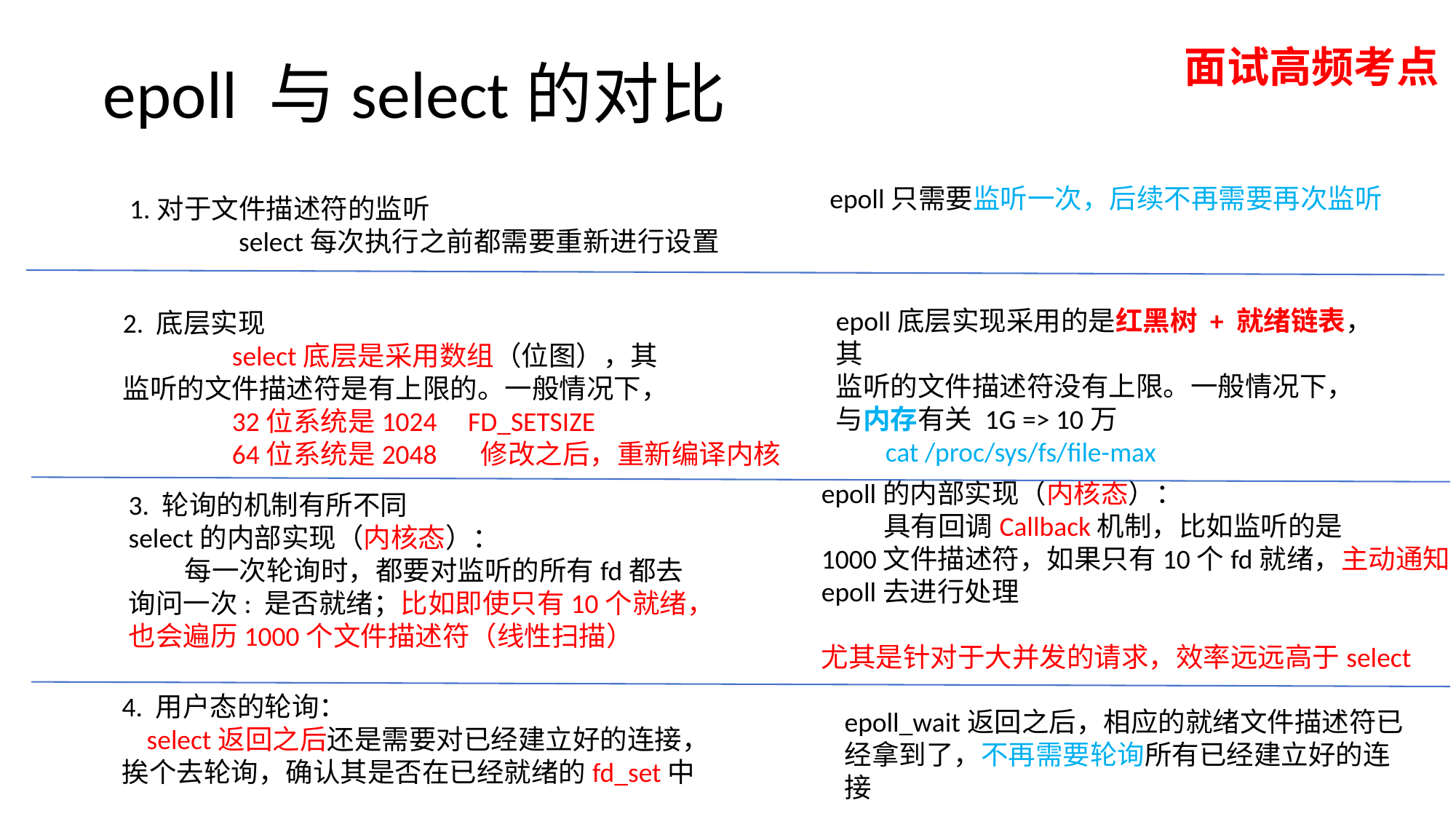

# epoll 与select的对比
面试高频考点
epoll只需要监听一次，后续不再需要再次监听
1.对于文件描述符的监听
	select每次执行之前都需要重新进行设置
epoll底层实现采用的是红黑树 + 就绪链表，其
监听的文件描述符没有上限。一般情况下，
与内存有关 1G => 10万
        cat /proc/sys/fs/file-max
2. 底层实现
	select底层是采用数组（位图），其
监听的文件描述符是有上限的。一般情况下，
	32位系统是1024     FD_SETSIZE
	64位系统是2048      修改之后，重新编译内核
epoll的内部实现（内核态）：
         具有回调Callback机制，比如监听的是
1000文件描述符，如果只有10个fd就绪，主动通知
epoll去进行处理

尤其是针对于大并发的请求，效率远远高于select
3. 轮询的机制有所不同
select的内部实现（内核态）：
        每一次轮询时，都要对监听的所有fd都去
询问一次: 是否就绪；比如即使只有10个就绪，
也会遍历1000个文件描述符（线性扫描）
4. 用户态的轮询：
    select返回之后还是需要对已经建立好的连接，
挨个去轮询，确认其是否在已经就绪的fd_set中
epoll_wait返回之后，相应的就绪文件描述符已经拿到了，不再需要轮询所有已经建立好的连接